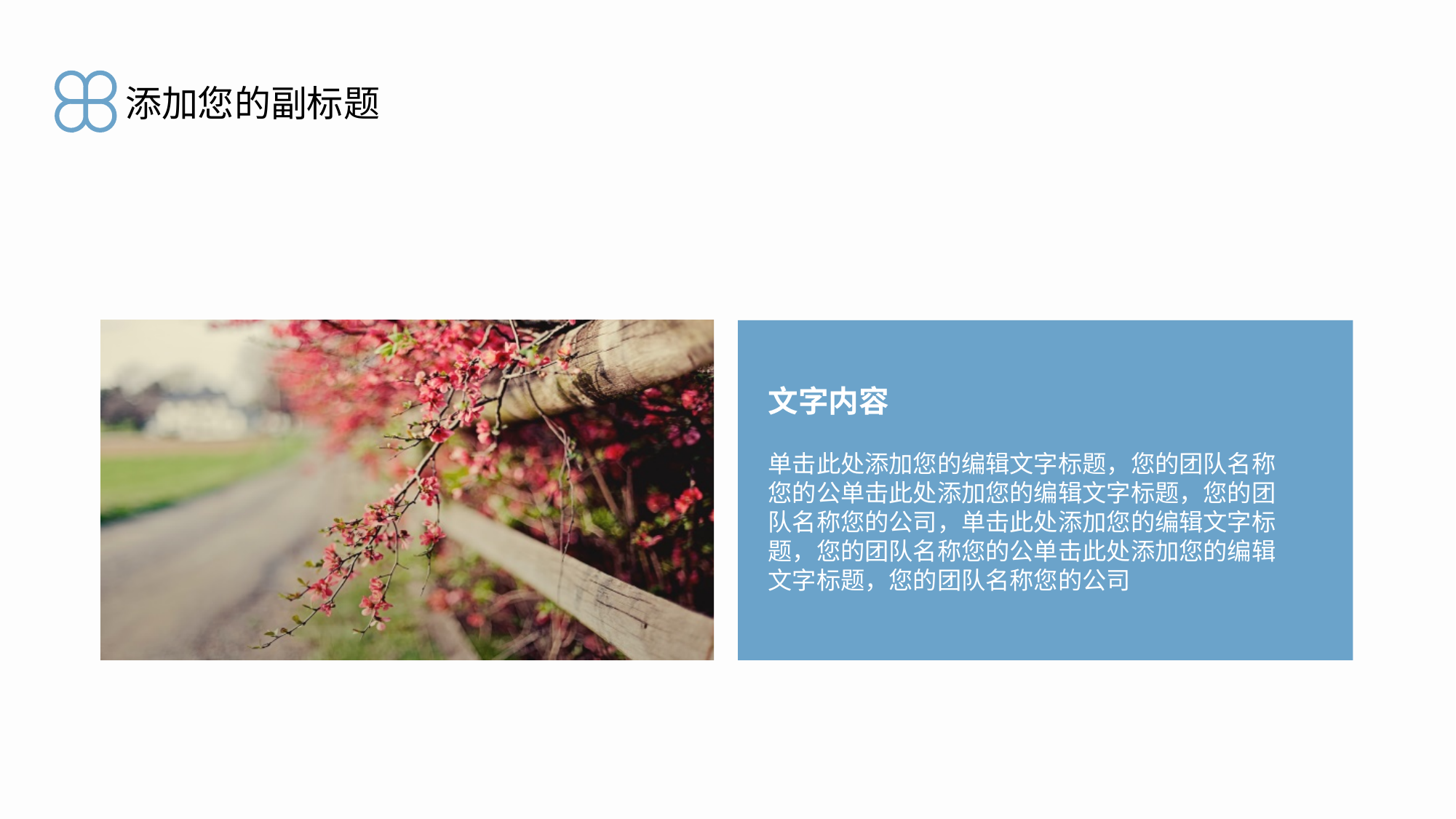

添加您的副标题

文字内容

单击此处添加您的编辑文字标题，您的团队名称您的公单击此处添加您的编辑文字标题，您的团队名称您的公司，单击此处添加您的编辑文字标题，您的团队名称您的公单击此处添加您的编辑文字标题，您的团队名称您的公司